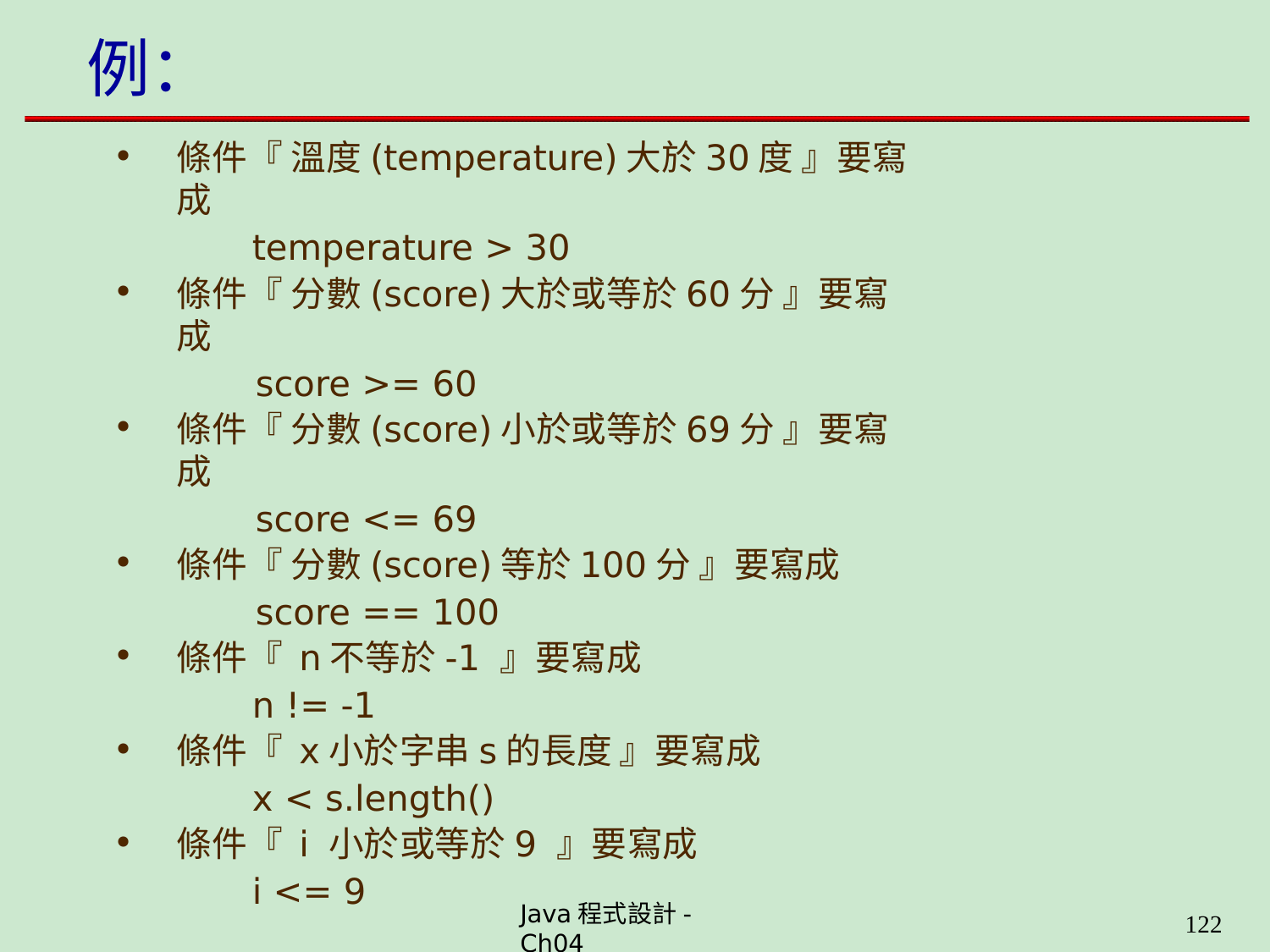

# 例：
條件『 溫度(temperature)大於30度 』要寫成
temperature > 30
條件『 分數(score)大於或等於60分 』要寫成
score >= 60
條件『 分數(score)小於或等於69分 』要寫成
score <= 69
條件『 分數(score)等於100分 』要寫成
score == 100
條件『 n不等於-1 』要寫成
n != -1
條件『 x小於字串s的長度 』要寫成
x < s.length()
條件『 i 小於或等於9 』要寫成
i <= 9
Java程式設計-Ch04
122